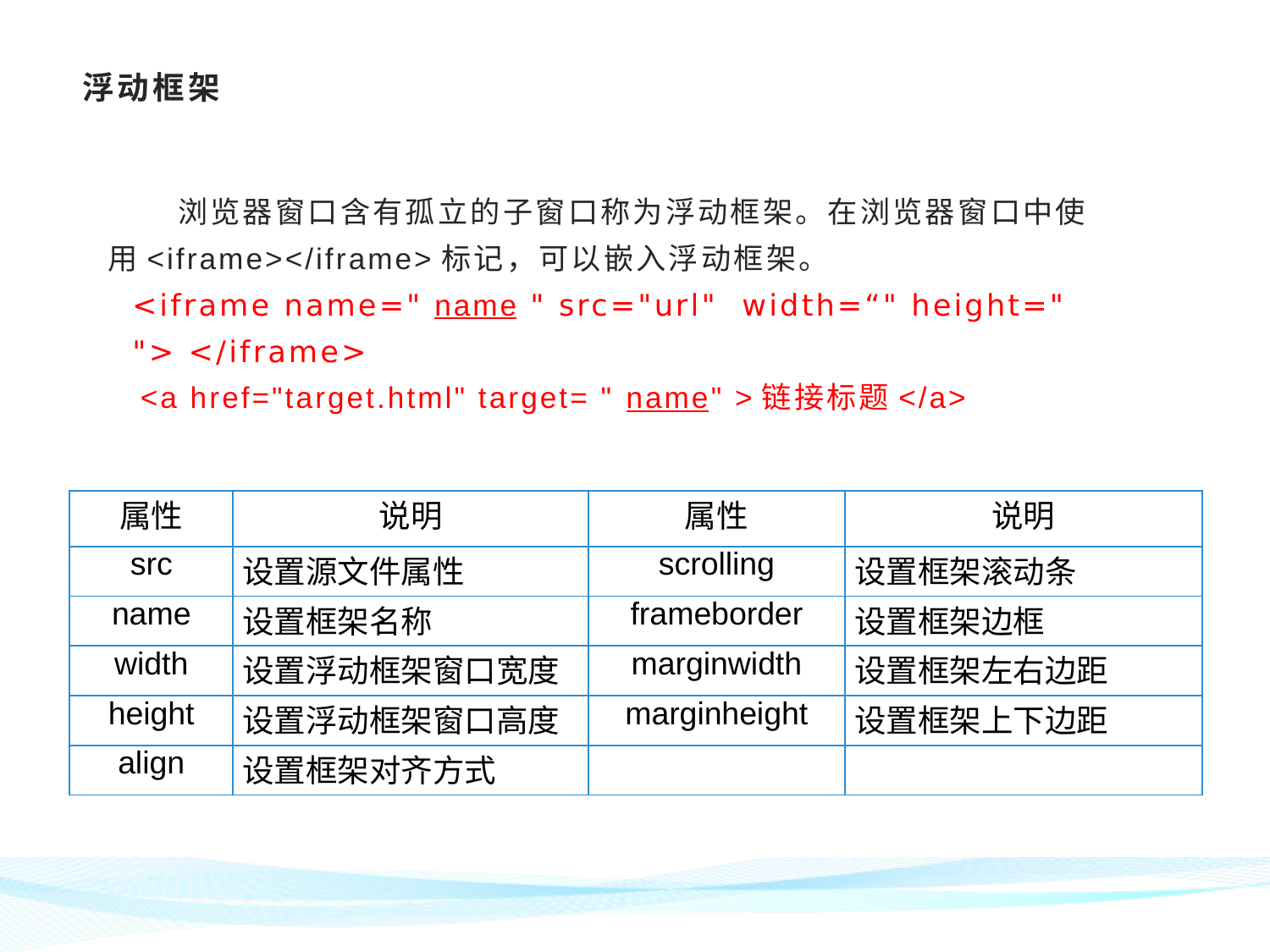

# 浮动框架
       浏览器窗口含有孤立的子窗口称为浮动框架。在浏览器窗口中使用<iframe></iframe>标记，可以嵌入浮动框架。
   <iframe name=" name " src="url"  width=“" height=" "> </iframe>
   <a href="target.html" target= " name" >链接标题</a>
| 属性 | 说明 | 属性 | 说明 |
| --- | --- | --- | --- |
| src | 设置源文件属性 | scrolling | 设置框架滚动条 |
| name | 设置框架名称 | frameborder | 设置框架边框 |
| width | 设置浮动框架窗口宽度 | marginwidth | 设置框架左右边距 |
| height | 设置浮动框架窗口高度 | marginheight | 设置框架上下边距 |
| align | 设置框架对齐方式 |  |  |